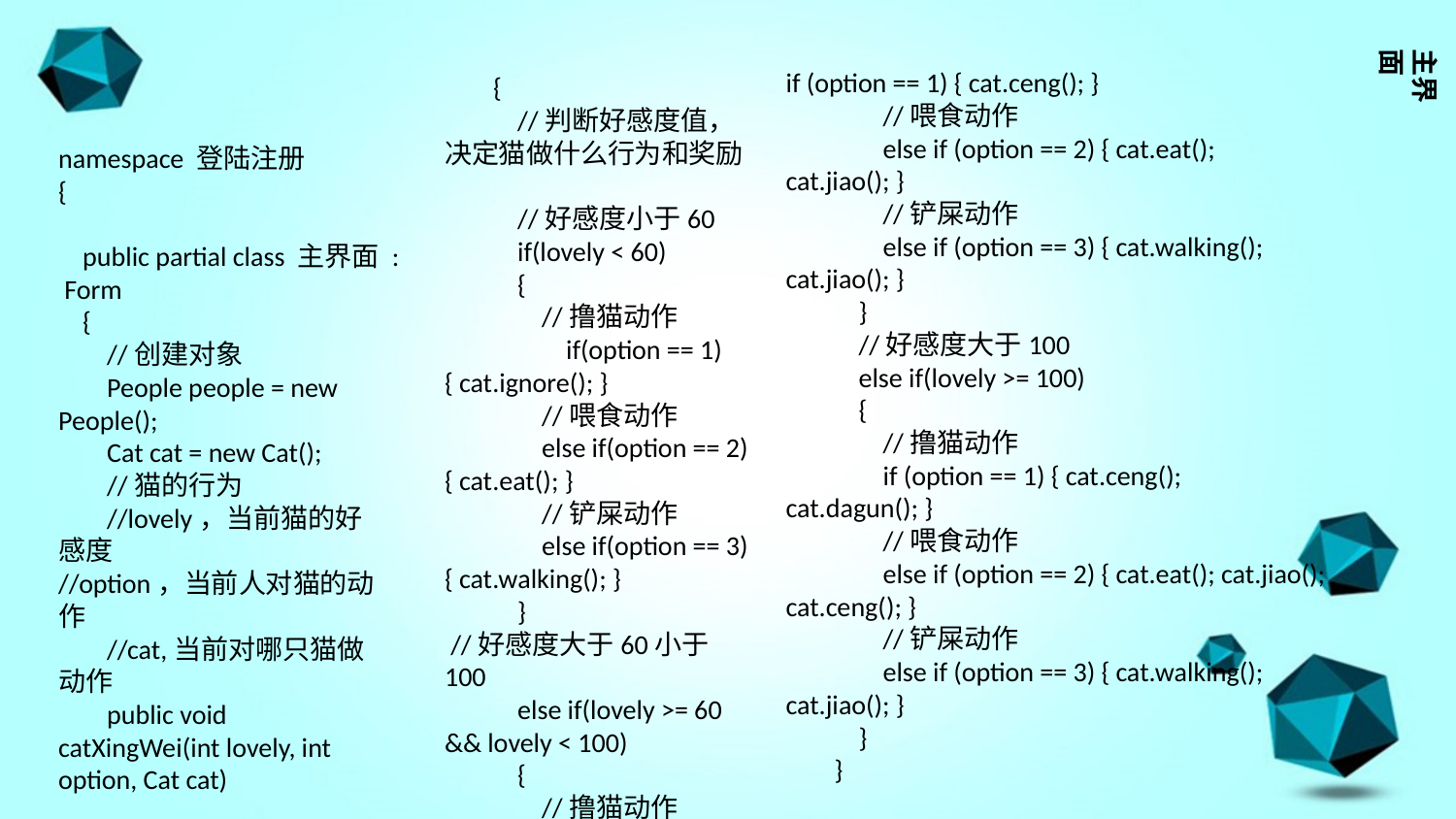

主界面
if (option == 1) { cat.ceng(); }
                //喂食动作
                else if (option == 2) { cat.eat(); cat.jiao(); }
                //铲屎动作
                else if (option == 3) { cat.walking(); cat.jiao(); }
            }
            //好感度大于100
            else if(lovely >= 100)
            {
                //撸猫动作
                if (option == 1) { cat.ceng(); cat.dagun(); }
                //喂食动作
                else if (option == 2) { cat.eat(); cat.jiao(); cat.ceng(); }
                //铲屎动作
                else if (option == 3) { cat.walking(); cat.jiao(); }
            }
        }
        {
            //判断好感度值，决定猫做什么行为和奖励

            //好感度小于60
            if(lovely < 60)
            {
                //撸猫动作
                    if(option == 1) { cat.ignore(); }
                //喂食动作
                else if(option == 2) { cat.eat(); }
                //铲屎动作
                else if(option == 3) { cat.walking(); }
            }
 //好感度大于60小于100
            else if(lovely >= 60 && lovely < 100)
            {
                //撸猫动作

namespace 登陆注册
{

    public partial class 主界面 : Form
    {
        //创建对象
        People people = new People();
        Cat cat = new Cat();
        //猫的行为
        //lovely，当前猫的好感度
//option，当前人对猫的动作
        //cat,当前对哪只猫做动作
        public void catXingWei(int lovely, int option, Cat cat)